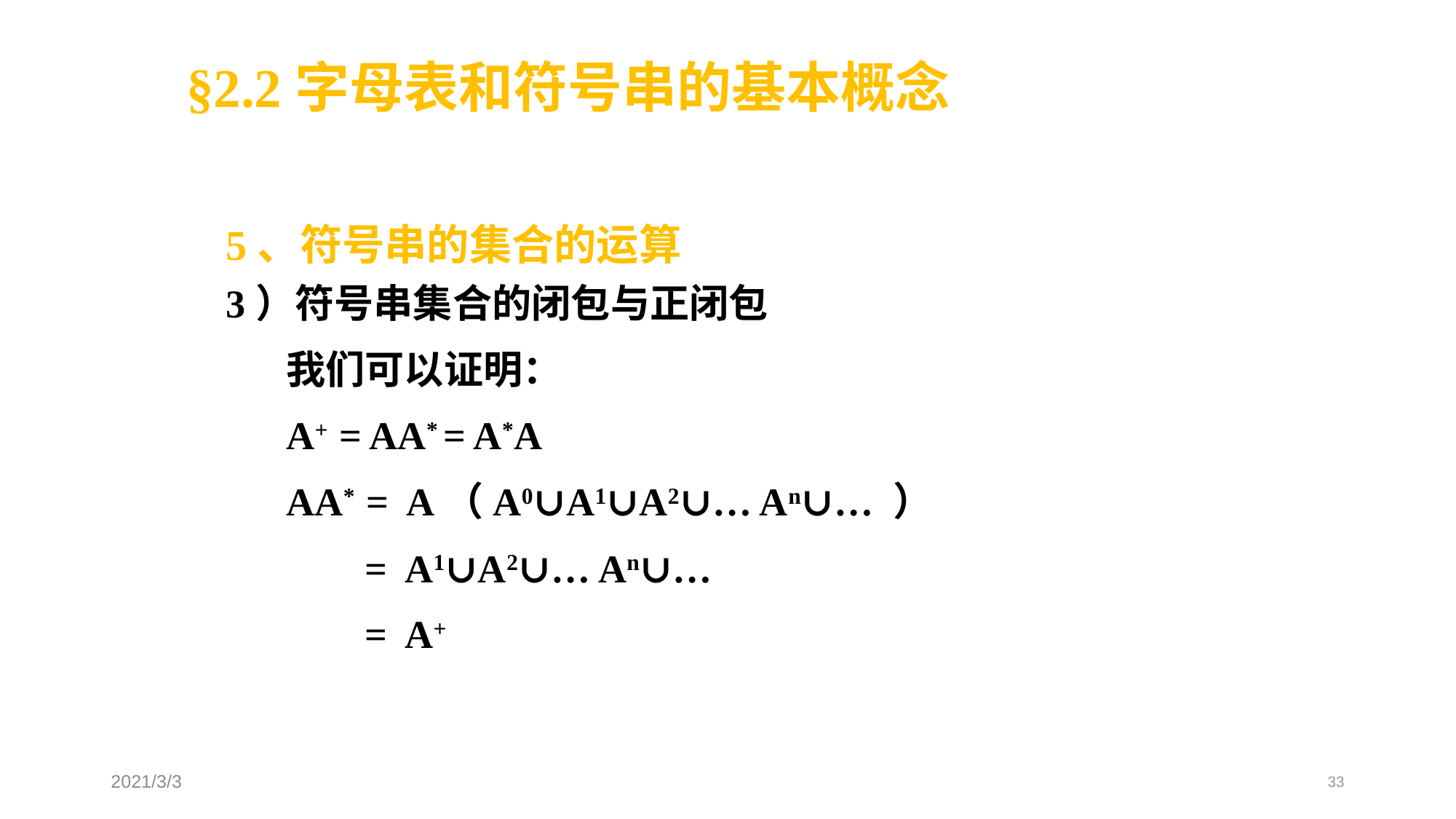

§2.2字母表和符号串的基本概念
5、符号串的集合的运算
3）符号串集合的闭包与正闭包
我们可以证明：
A+  = AA* = A*A
AA*  =  A（A0∪A1∪A2∪… An∪… ）
        =  A1∪A2∪… An∪…
        =  A+
2021/3/3
33